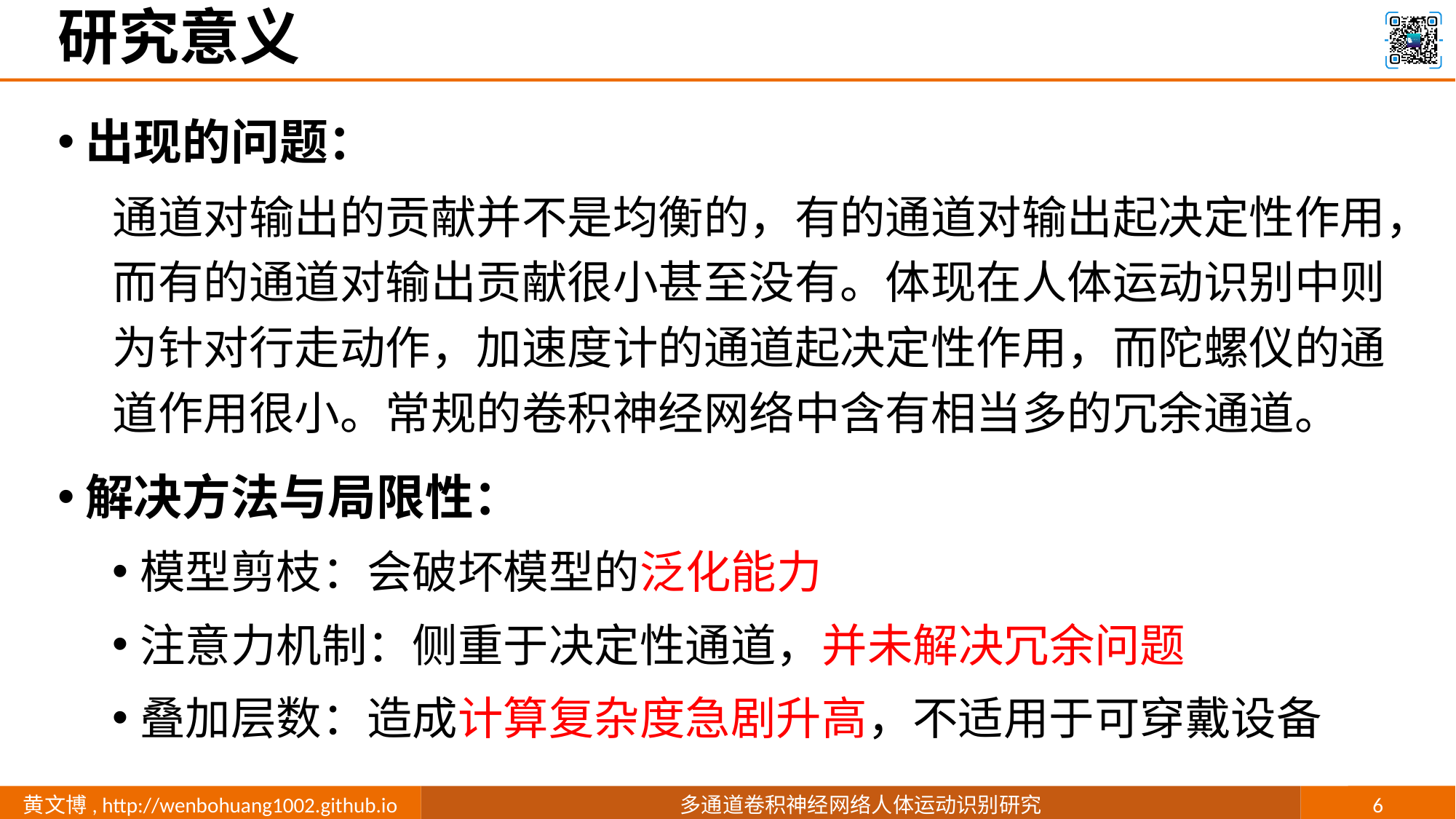

# 研究意义
出现的问题：
通道对输出的贡献并不是均衡的，有的通道对输出起决定性作用，而有的通道对输出贡献很小甚至没有。体现在人体运动识别中则为针对行走动作，加速度计的通道起决定性作用，而陀螺仪的通道作用很小。常规的卷积神经网络中含有相当多的冗余通道。
解决方法与局限性：
模型剪枝：会破坏模型的泛化能力
注意力机制：侧重于决定性通道，并未解决冗余问题
叠加层数：造成计算复杂度急剧升高，不适用于可穿戴设备